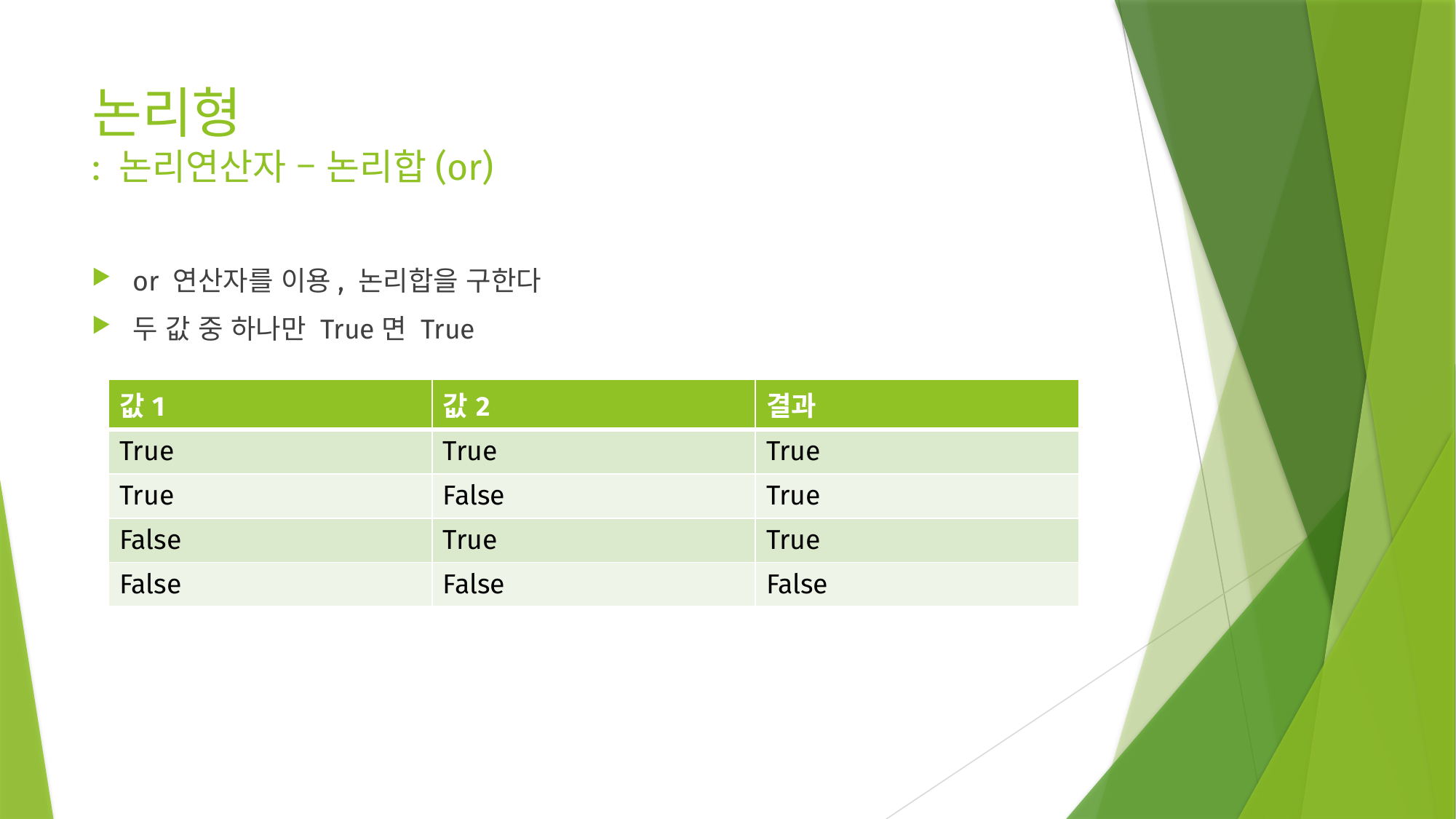

# 논리형 : 논리연산자 – 논리합(or)
or 연산자를 이용, 논리합을 구한다
두 값 중 하나만 True면 True
| 값1 | 값2 | 결과 |
| --- | --- | --- |
| True | True | True |
| True | False | True |
| False | True | True |
| False | False | False |